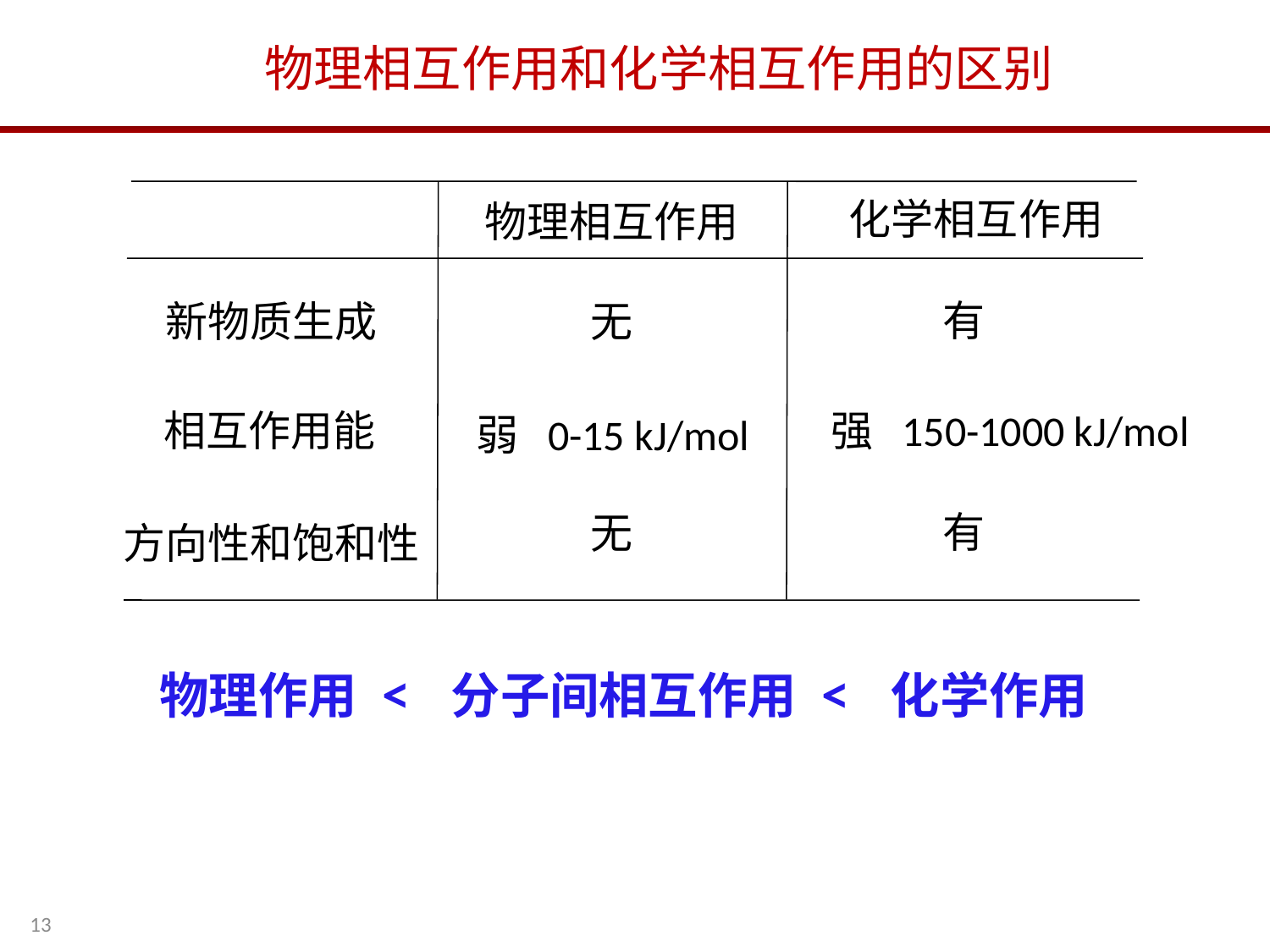

物理相互作用和化学相互作用的区别

化学相互作用
物理相互作用

有
新物质生成
无
相互作用能
强  150-1000 kJ/mol
弱  0-15 kJ/mol
有
无
方向性和饱和性

物理作用 < 分子间相互作用 < 化学作用
13